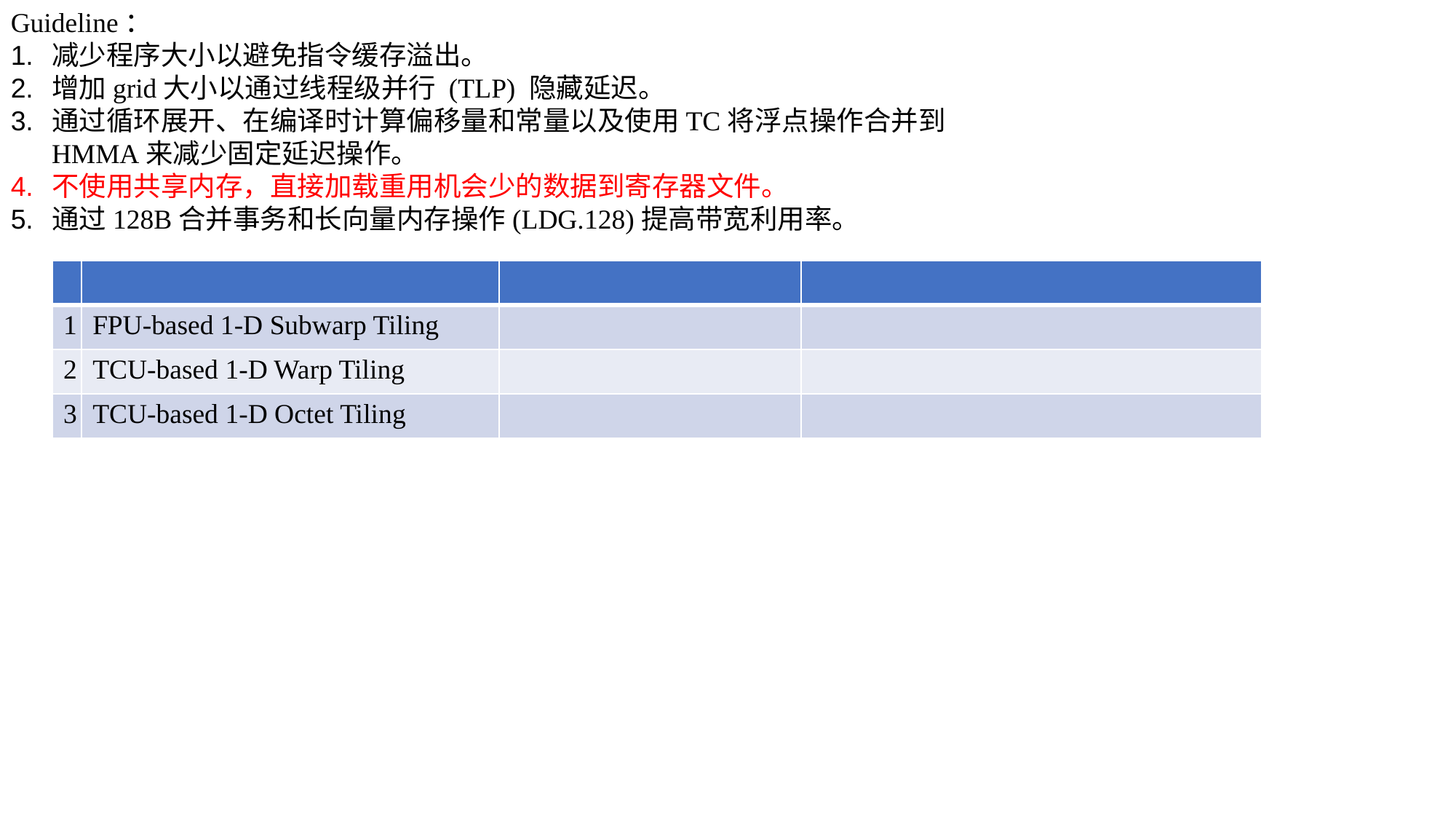

Guideline：
减少程序大小以避免指令缓存溢出。
增加grid大小以通过线程级并行 (TLP) 隐藏延迟。
通过循环展开、在编译时计算偏移量和常量以及使用TC将浮点操作合并到HMMA来减少固定延迟操作。
不使用共享内存，直接加载重用机会少的数据到寄存器文件。
通过128B合并事务和长向量内存操作(LDG.128)提高带宽利用率。

|  |  |  |  |
| --- | --- | --- | --- |
| 1 | FPU-based 1-D Subwarp Tiling |  |  |
| 2 | TCU-based 1-D Warp Tiling |  |  |
| 3 | TCU-based 1-D Octet Tiling |  |  |